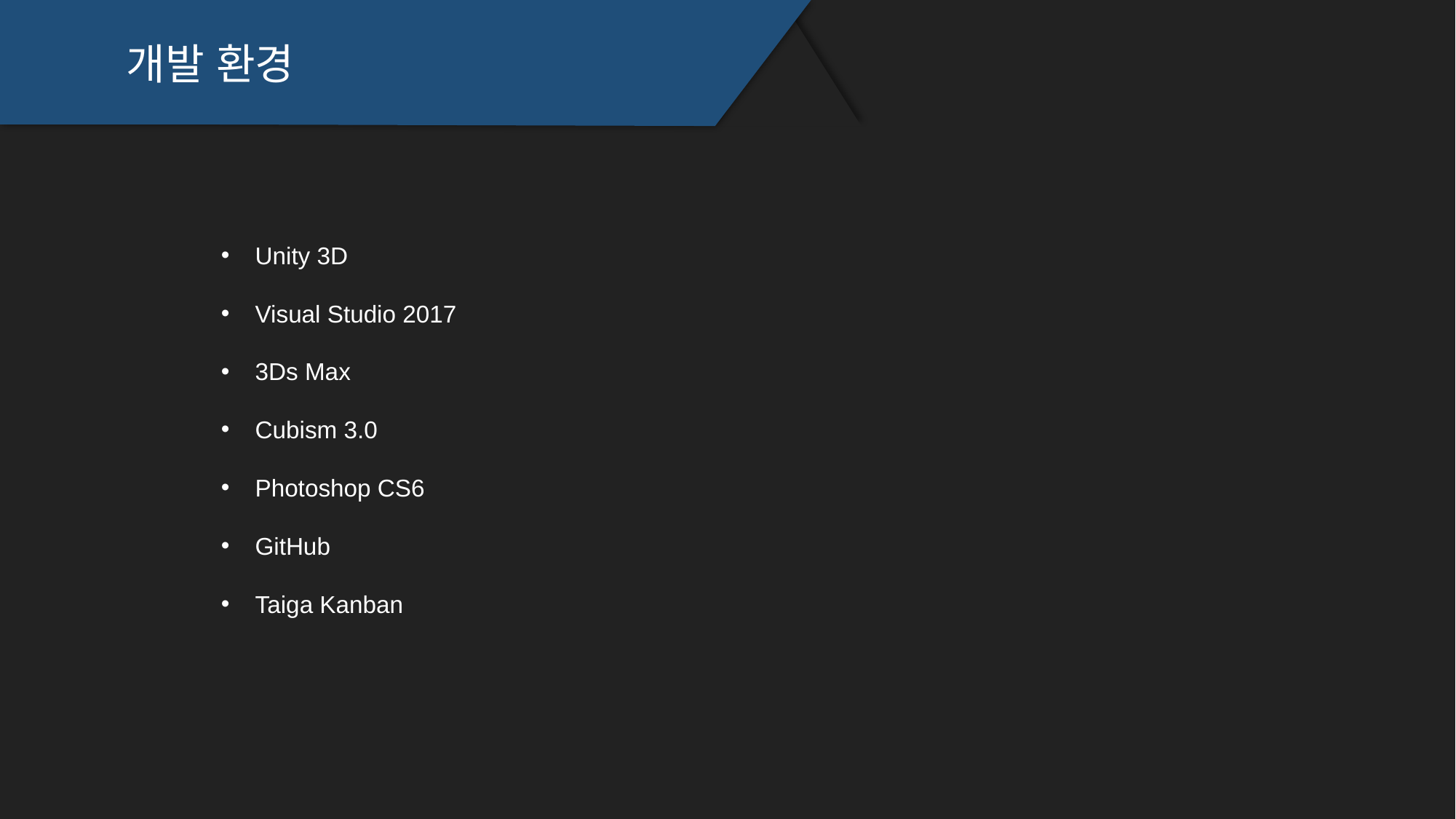

개발 환경
Unity 3D

Visual Studio 2017

3Ds Max

Cubism 3.0

Photoshop CS6

GitHub

Taiga Kanban